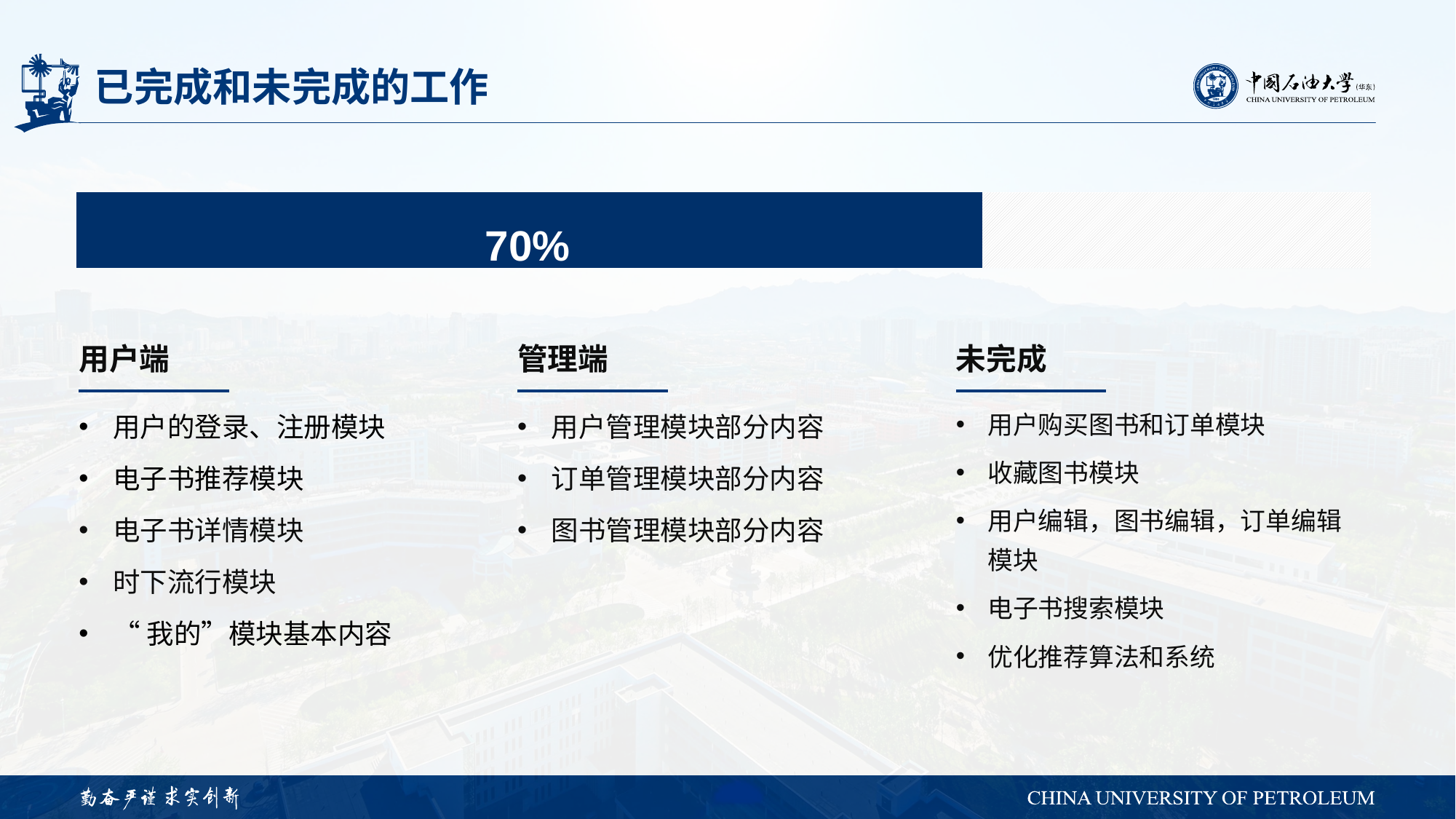

# 已完成和未完成的工作

### Chart

| Category | 系列 1 | 系列 2 |
|---|---|---|
| 类别 1 | 0.7 | 0.3 |
70%
用户端
用户的登录、注册模块
电子书推荐模块
电子书详情模块
时下流行模块
“我的”模块基本内容

管理端
用户管理模块部分内容
订单管理模块部分内容
图书管理模块部分内容

未完成
用户购买图书和订单模块
收藏图书模块
用户编辑，图书编辑，订单编辑模块
电子书搜索模块
优化推荐算法和系统